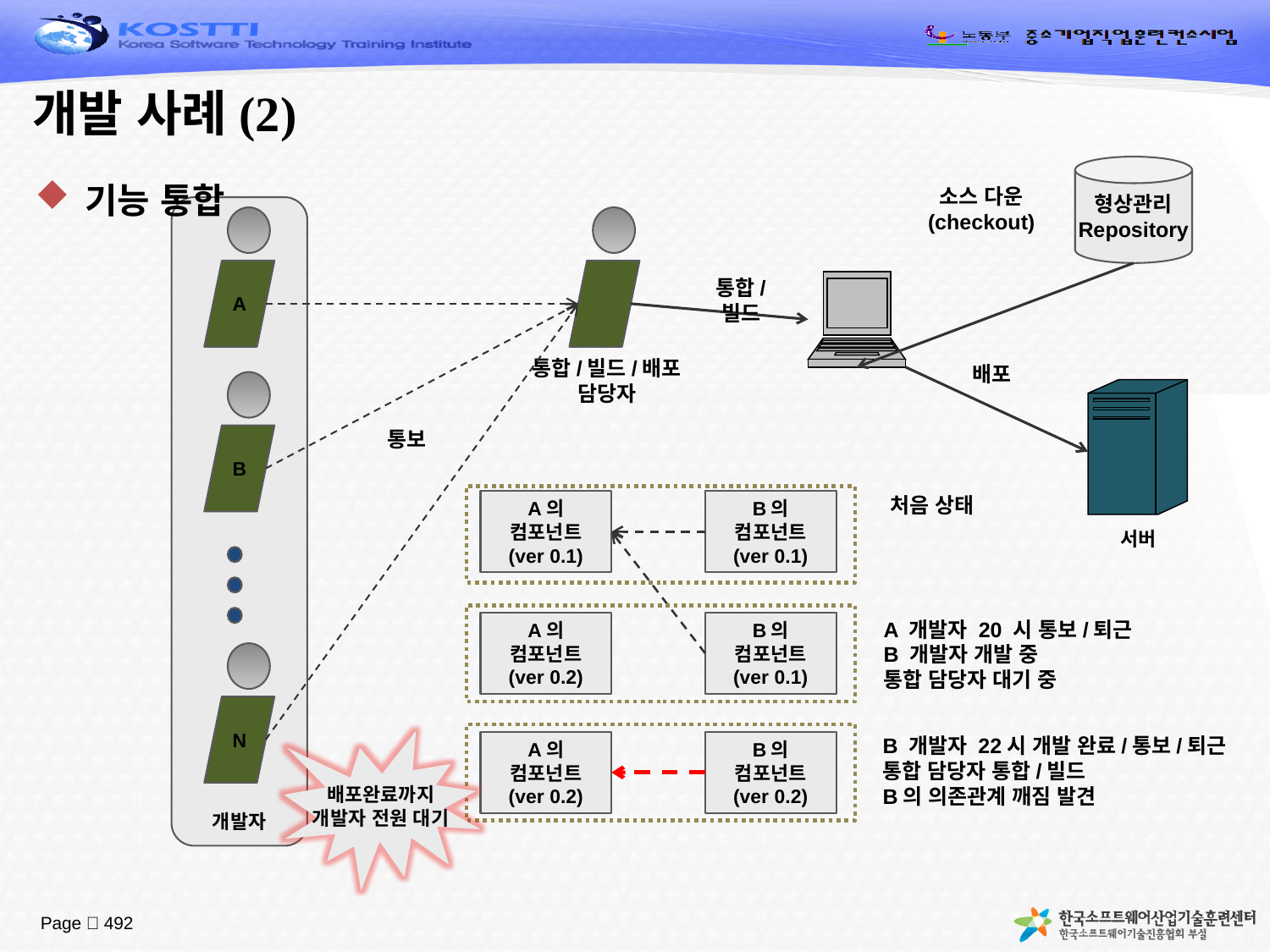

# 개발 사례(2)
형상관리
Repository
기능 통합
소스 다운
(checkout)
개발자

A

통합/
빌드

통합/빌드/배포
담당자
배포

서버
통보
B

처음 상태
A의
컴포넌트
(ver 0.1)
B의
컴포넌트
(ver 0.1)

A 개발자 20 시 통보/퇴근
B 개발자 개발 중
통합 담당자 대기 중
A의
컴포넌트
(ver 0.2)
B의
컴포넌트
(ver 0.1)

N

B 개발자 22시 개발 완료/통보/퇴근
통합 담당자 통합/빌드
B의 의존관계 깨짐 발견
배포완료까지
개발자 전원 대기
A의
컴포넌트
(ver 0.2)
B의
컴포넌트
(ver 0.2)